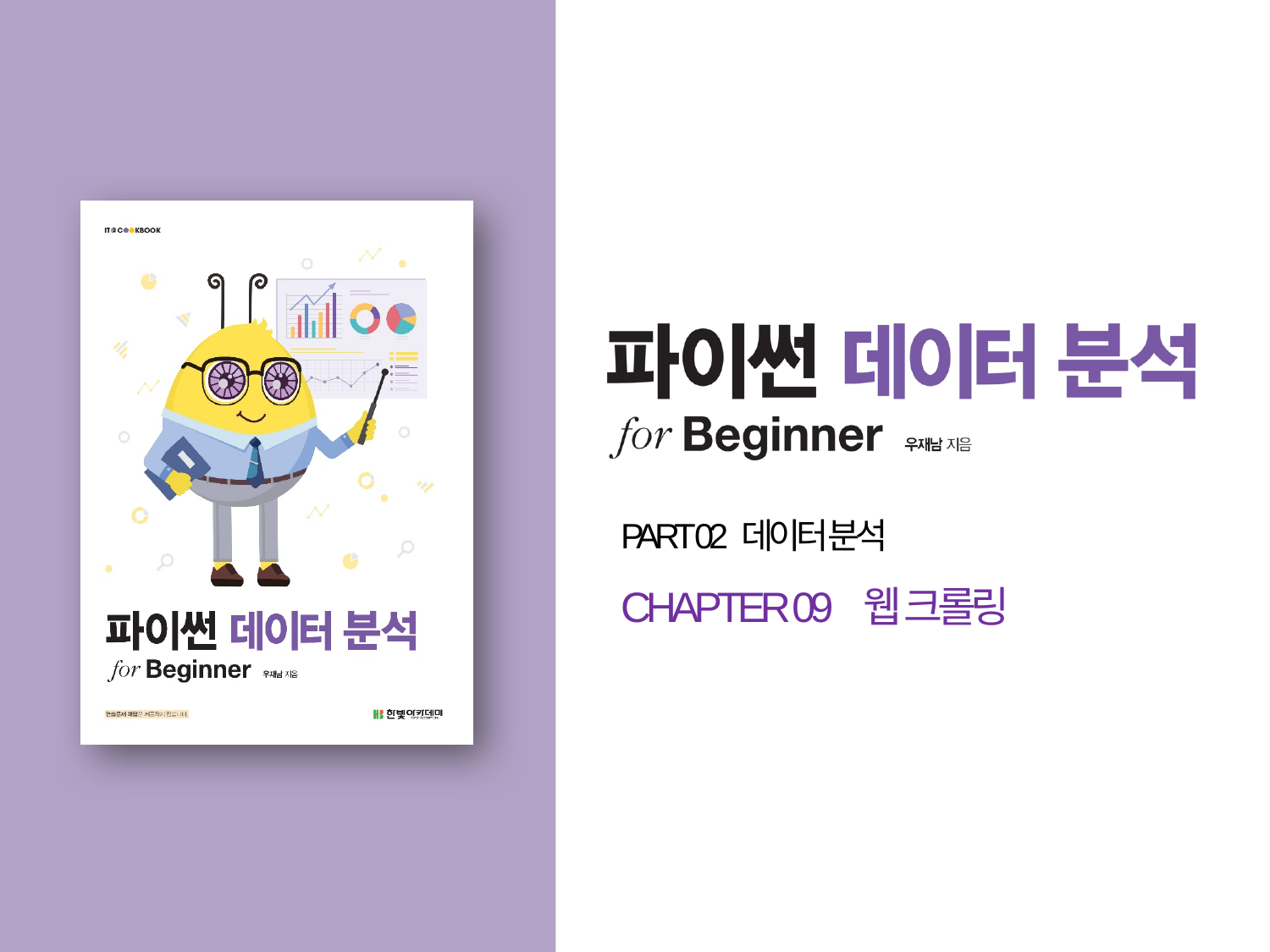

PART 02 데이터 분석
CHAPTER 09   웹 크롤링